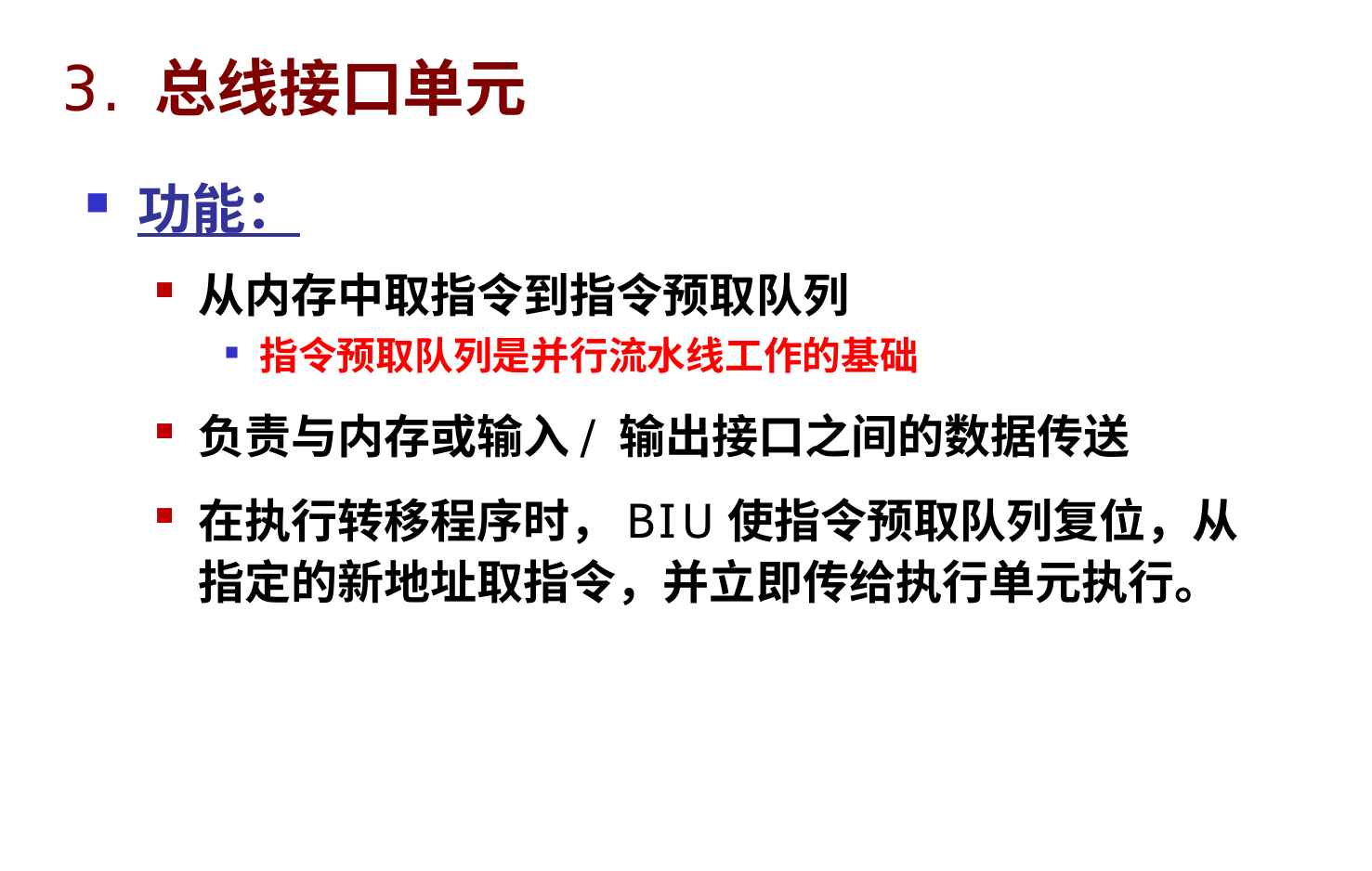

# 3. 总线接口单元
功能：
从内存中取指令到指令预取队列
指令预取队列是并行流水线工作的基础
负责与内存或输入/输出接口之间的数据传送
在执行转移程序时，BIU使指令预取队列复位，从指定的新地址取指令，并立即传给执行单元执行。